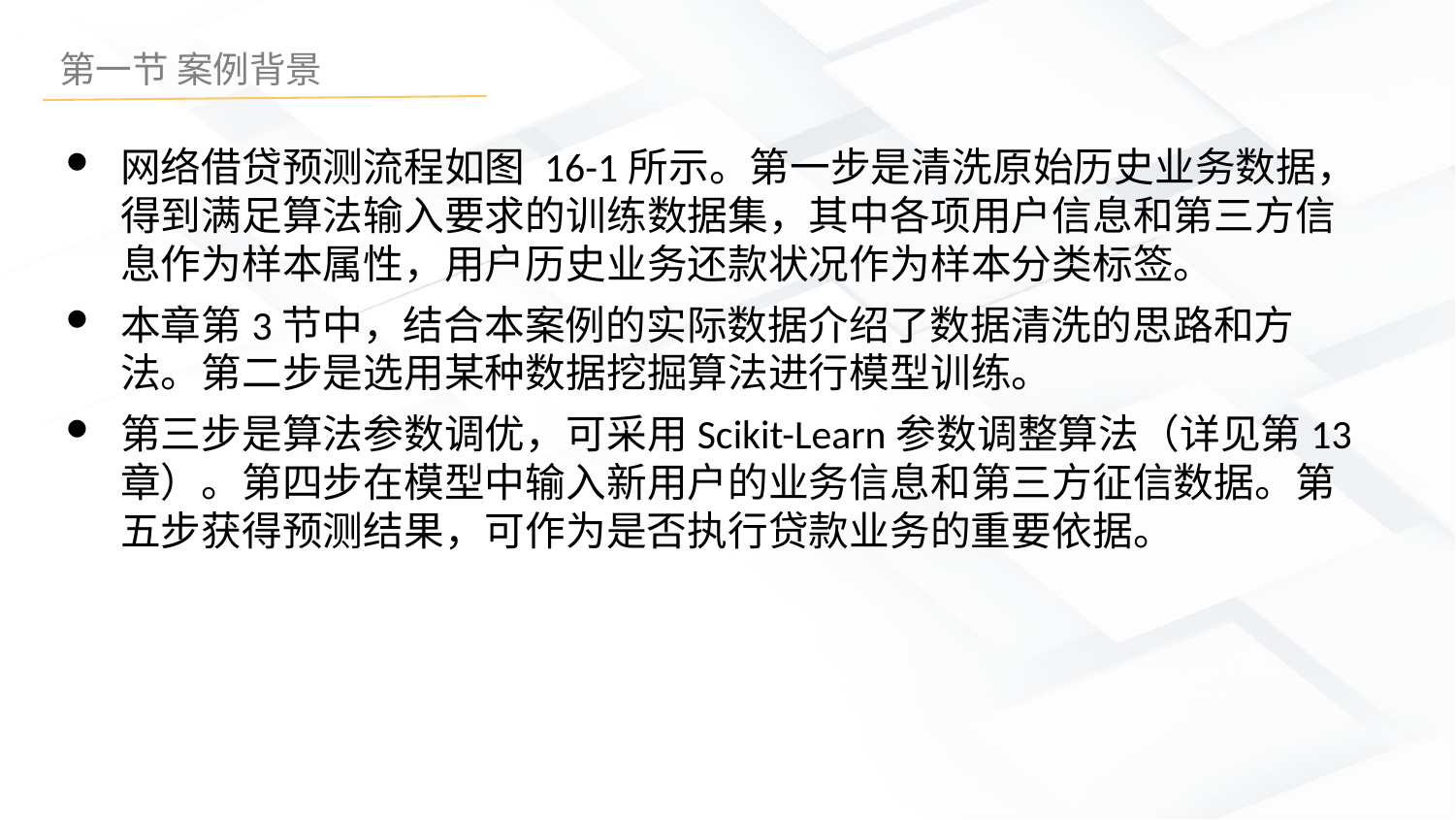

网络借贷预测流程如图 16-1所示。第一步是清洗原始历史业务数据，得到满足算法输入要求的训练数据集，其中各项用户信息和第三方信息作为样本属性，用户历史业务还款状况作为样本分类标签。
本章第3节中，结合本案例的实际数据介绍了数据清洗的思路和方法。第二步是选用某种数据挖掘算法进行模型训练。
第三步是算法参数调优，可采用Scikit-Learn参数调整算法（详见第13章）。第四步在模型中输入新用户的业务信息和第三方征信数据。第五步获得预测结果，可作为是否执行贷款业务的重要依据。